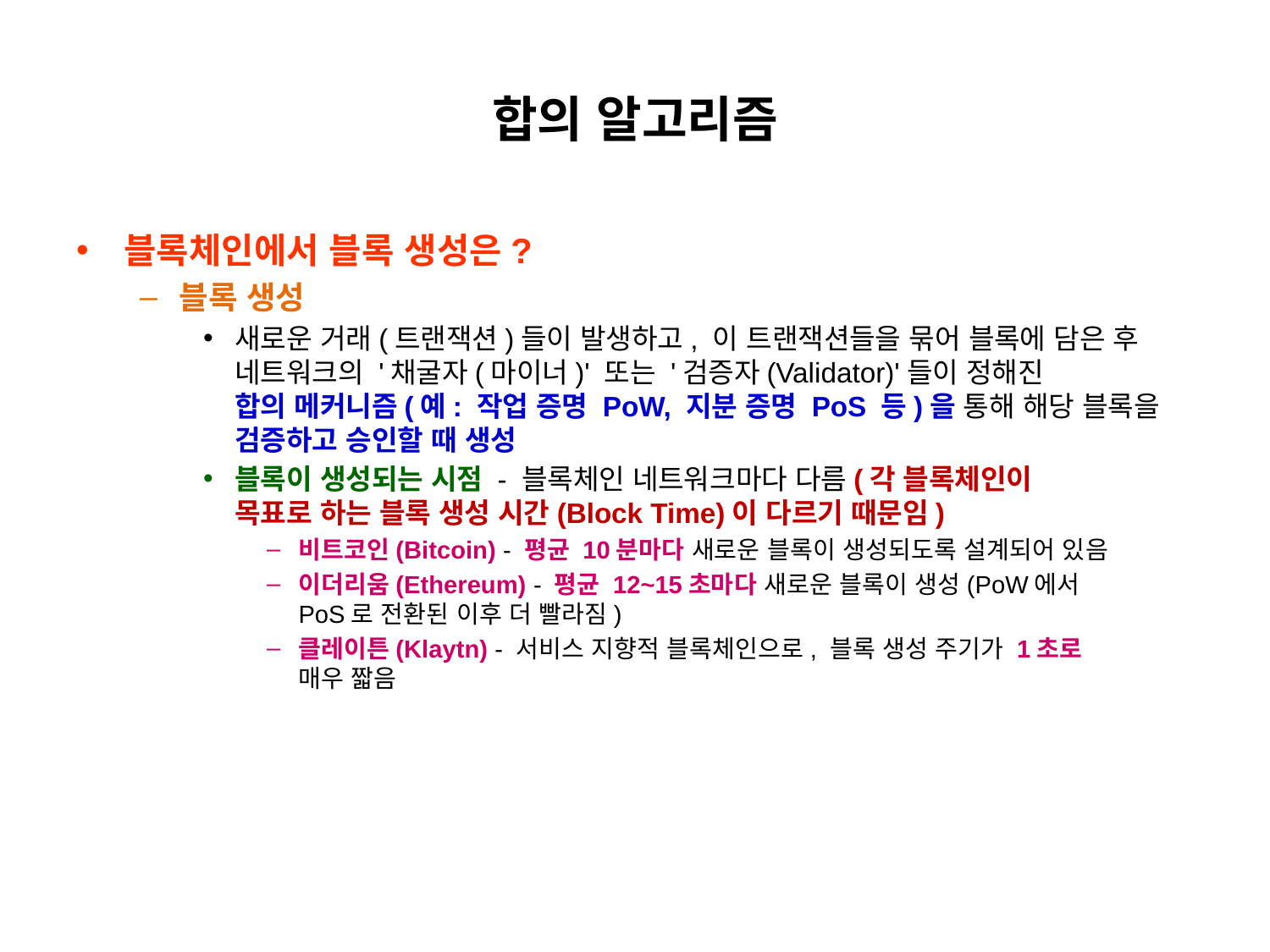

# 합의 알고리즘
블록체인에서 블록 생성은?
블록 생성
새로운 거래(트랜잭션)들이 발생하고, 이 트랜잭션들을 묶어 블록에 담은 후
네트워크의 '채굴자(마이너)' 또는 '검증자(Validator)'들이 정해진
합의 메커니즘(예: 작업 증명 PoW, 지분 증명 PoS 등)을 통해 해당 블록을
검증하고 승인할 때 생성
블록이 생성되는 시점 - 블록체인 네트워크마다 다름(각 블록체인이
목표로 하는 블록 생성 시간(Block Time)이 다르기 때문임)
비트코인(Bitcoin) - 평균 10분마다 새로운 블록이 생성되도록 설계되어 있음
이더리움(Ethereum) - 평균 12~15초마다 새로운 블록이 생성(PoW에서
PoS로 전환된 이후 더 빨라짐)
클레이튼(Klaytn) - 서비스 지향적 블록체인으로, 블록 생성 주기가 1초로
매우 짧음